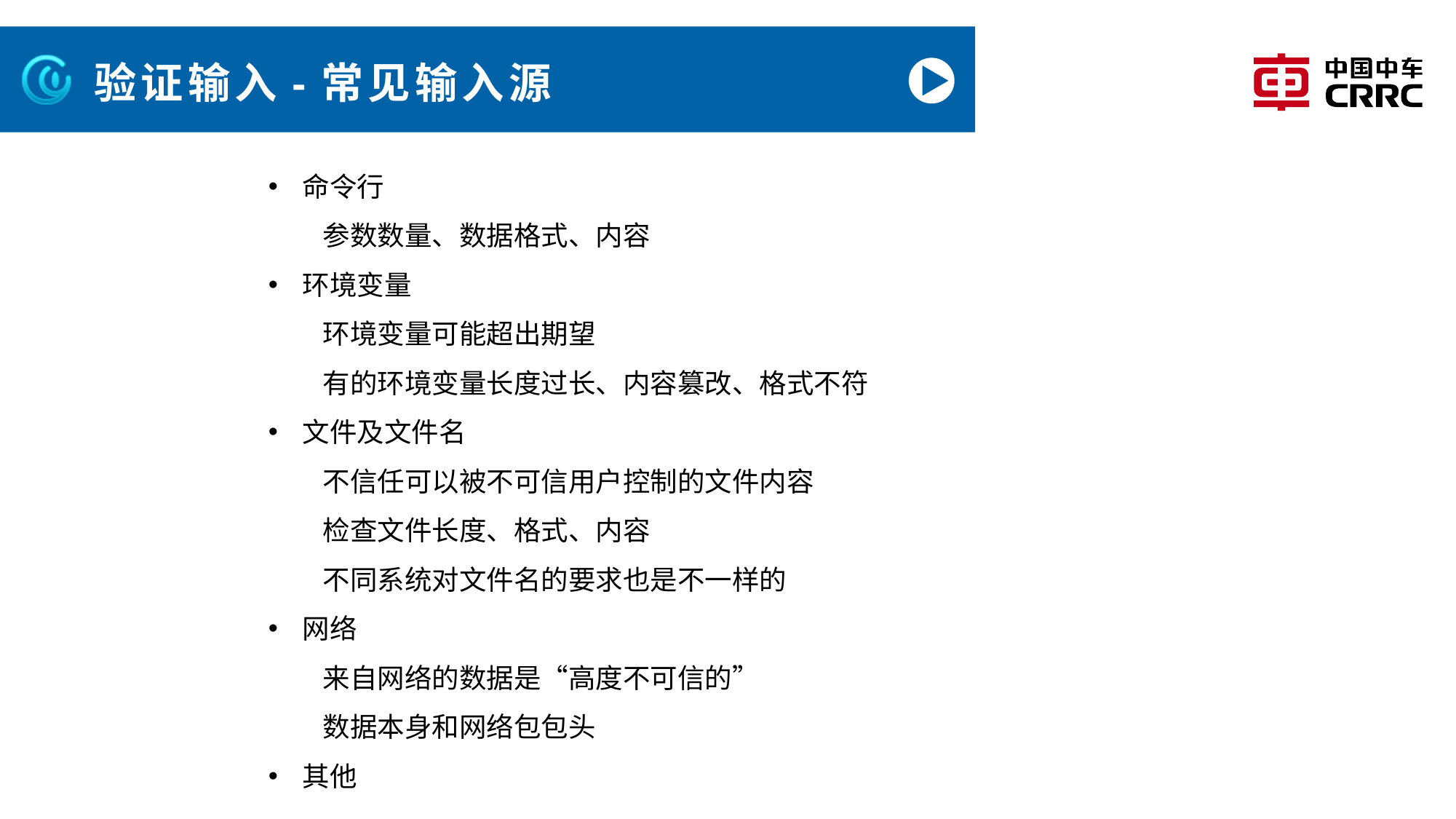

# 验证输入-常见输入源
命令行
参数数量、数据格式、内容
环境变量
环境变量可能超出期望
有的环境变量长度过长、内容篡改、格式不符
文件及文件名
不信任可以被不可信用户控制的文件内容
检查文件长度、格式、内容
不同系统对文件名的要求也是不一样的
网络
来自网络的数据是“高度不可信的”
数据本身和网络包包头
其他

60